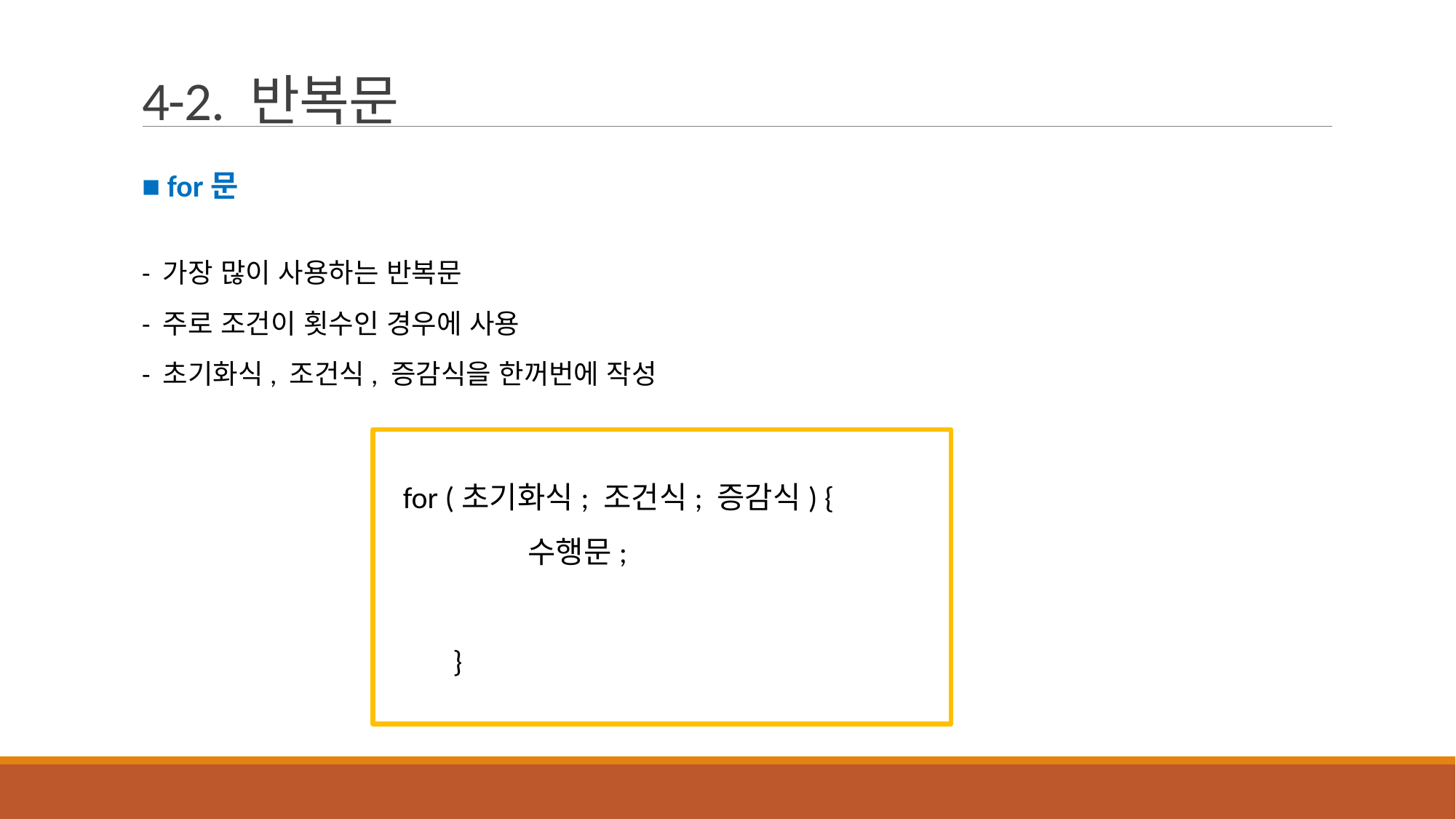

# 4-2. 반복문
■ for문

- 가장 많이 사용하는 반복문
- 주로 조건이 횟수인 경우에 사용
- 초기화식, 조건식, 증감식을 한꺼번에 작성

   for (초기화식; 조건식; 증감식) {
                수행문;

          }